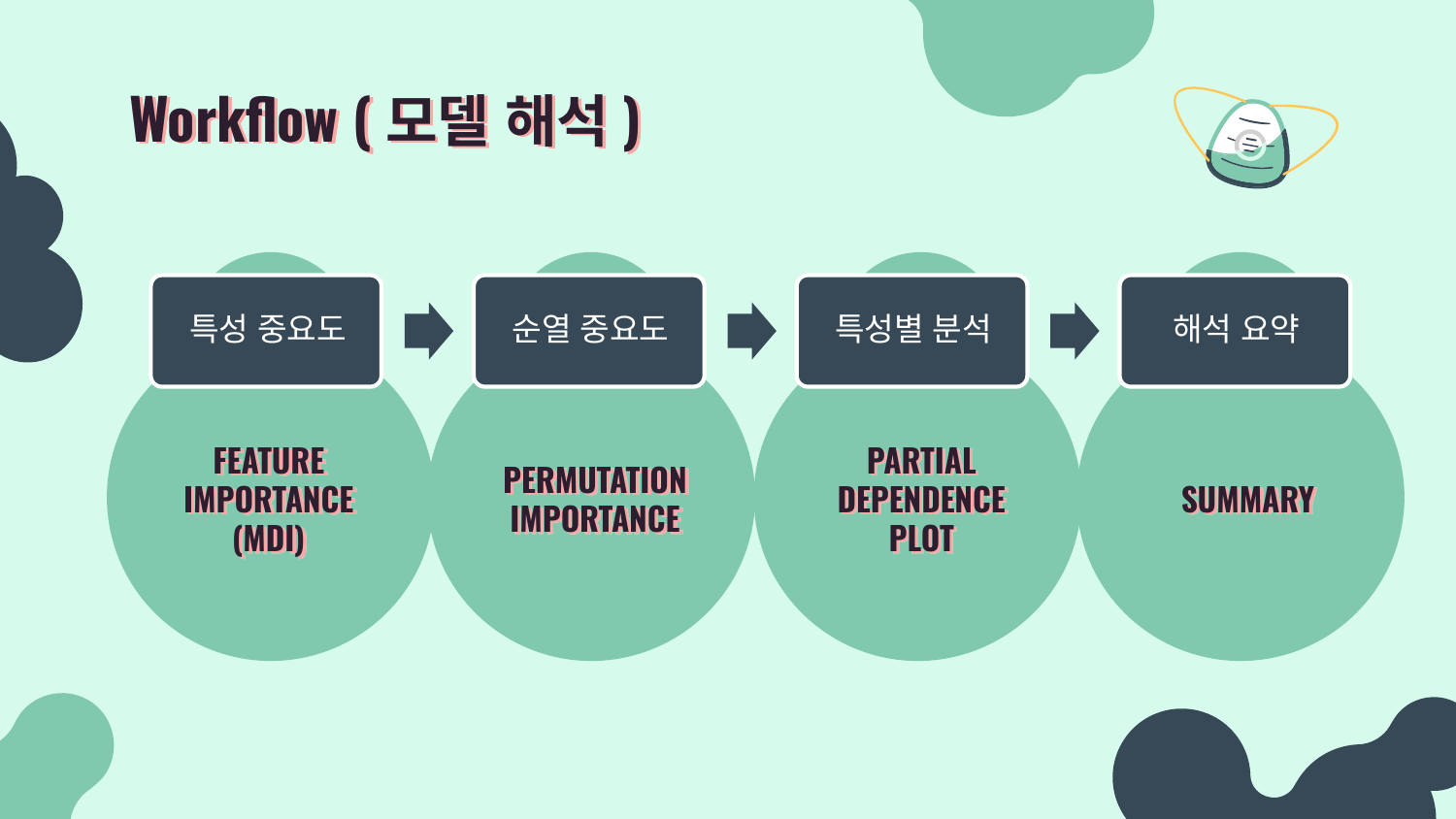

# Workflow (모델 해석)

특성 중요도

순열 중요도

특성별 분석

해석 요약
FEATURE
IMPORTANCE
(MDI)
PERMUTATION
IMPORTANCE
PARTIAL
DEPENDENCE
PLOT
SUMMARY